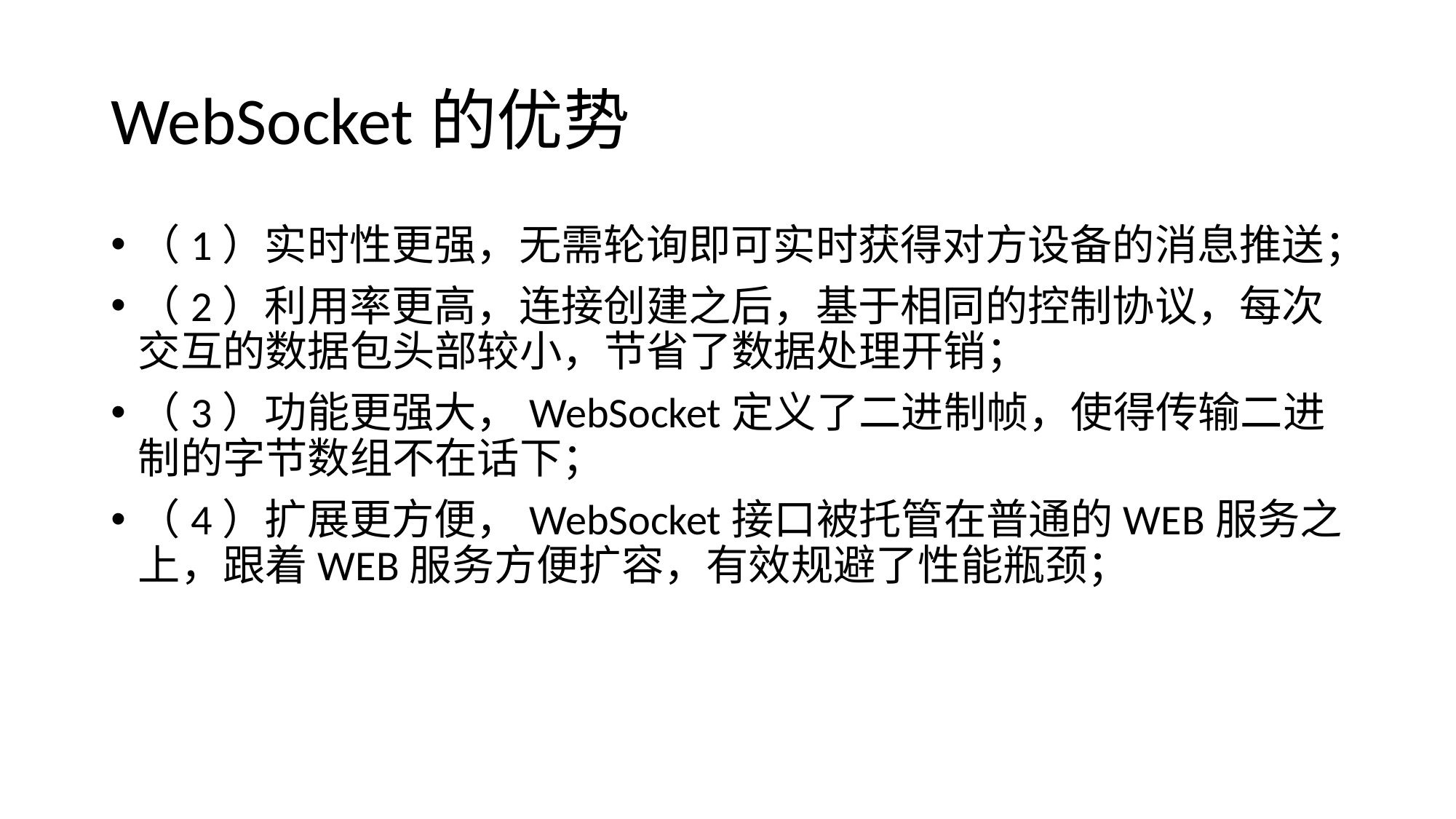

# WebSocket的优势
（1）实时性更强，无需轮询即可实时获得对方设备的消息推送；
（2）利用率更高，连接创建之后，基于相同的控制协议，每次交互的数据包头部较小，节省了数据处理开销；
（3）功能更强大，WebSocket定义了二进制帧，使得传输二进制的字节数组不在话下；
（4）扩展更方便，WebSocket接口被托管在普通的WEB服务之上，跟着WEB服务方便扩容，有效规避了性能瓶颈；